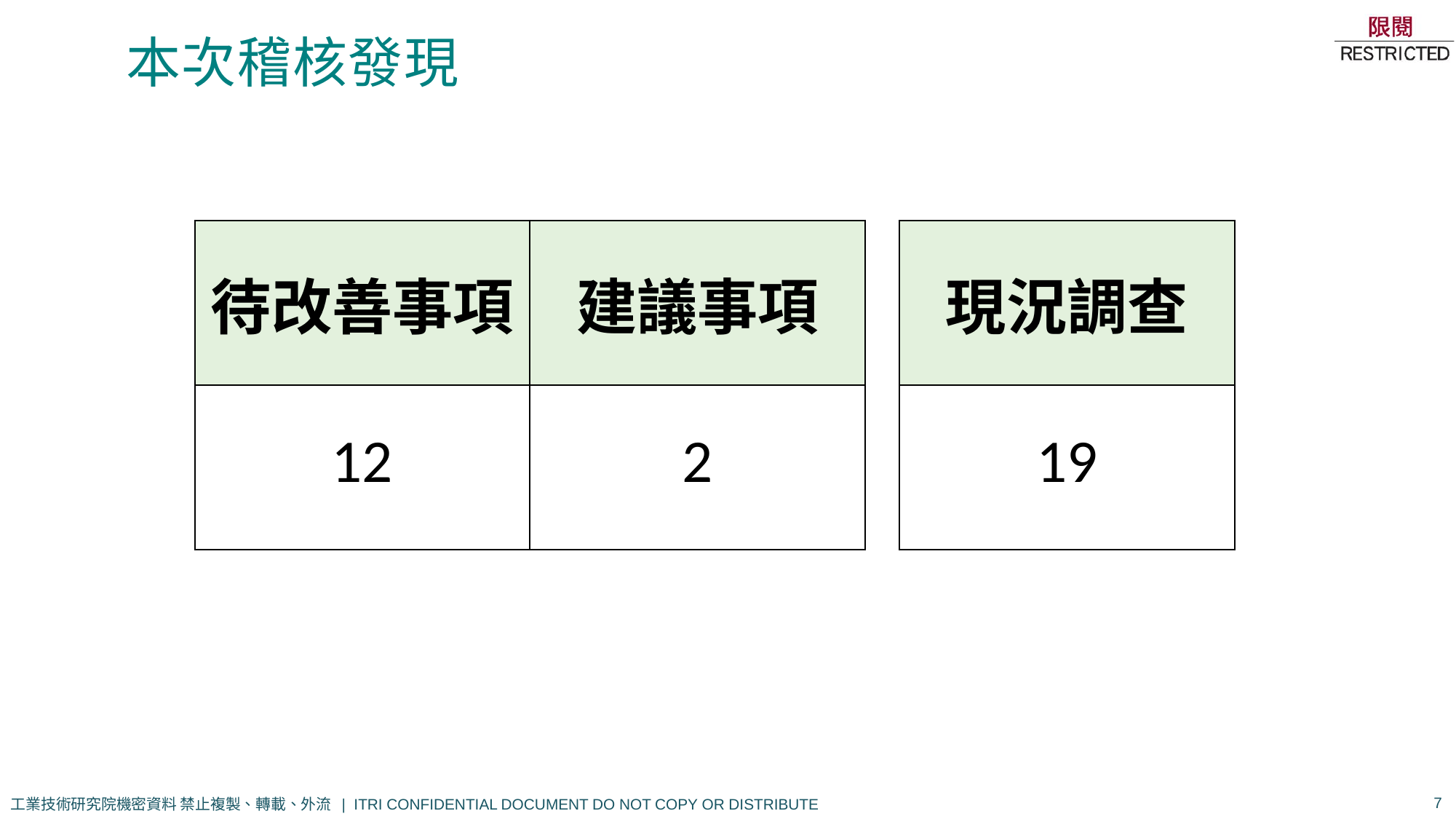

# 本次稽核發現
| 待改善事項 | 建議事項 |
| --- | --- |
| 12 | 2 |
| 現況調查 |
| --- |
| 19 |
7